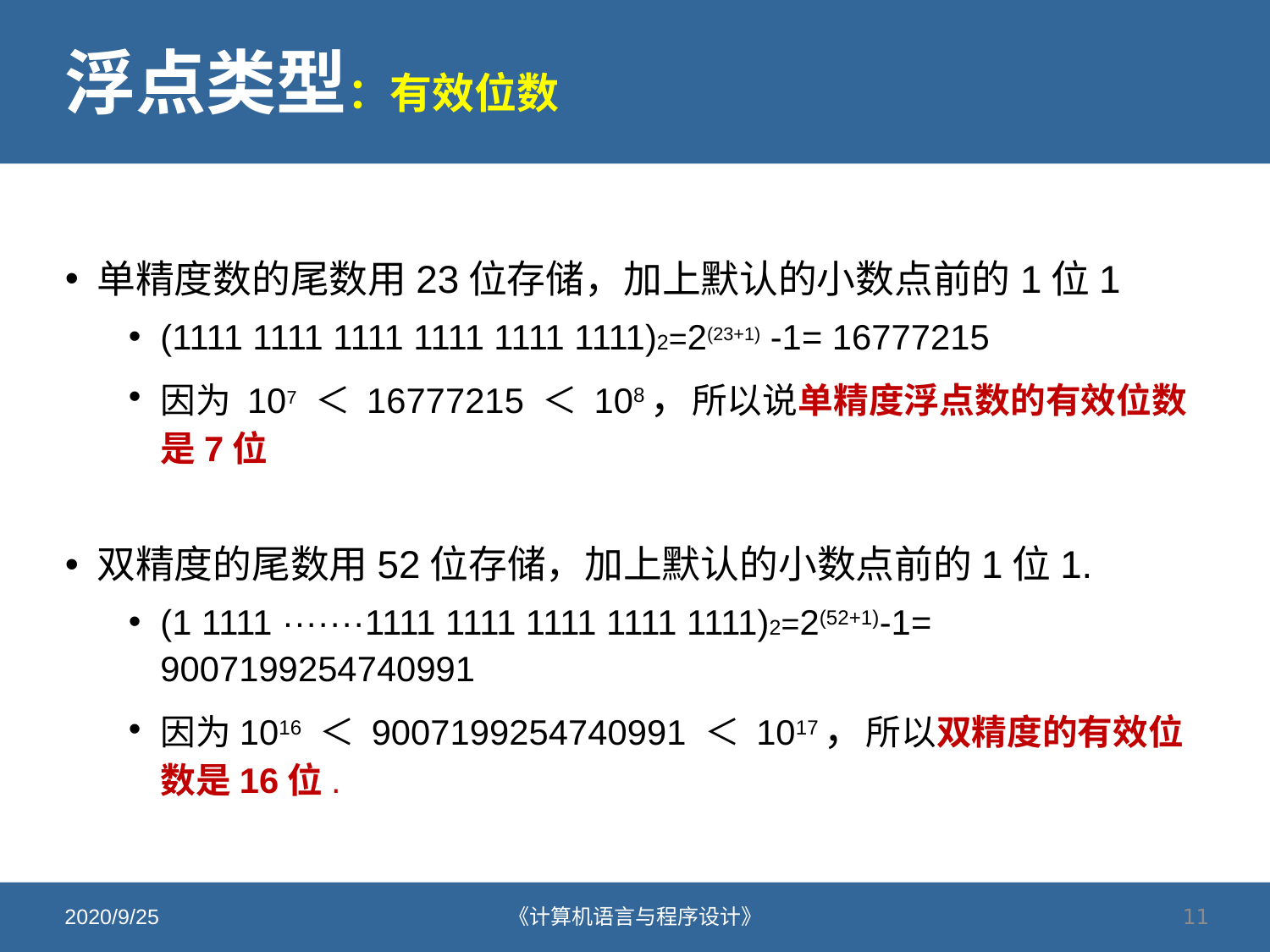

# 浮点类型：有效位数
单精度数的尾数用23位存储，加上默认的小数点前的1位1
(1111 1111 1111 1111 1111 1111)2=2(23+1) -1= 16777215
因为 107 ＜ 16777215 ＜ 108，所以说单精度浮点数的有效位数是7位

双精度的尾数用52位存储，加上默认的小数点前的1位1.
(1 1111 ·······1111 1111 1111 1111 1111)2=2(52+1)-1= 9007199254740991
因为1016 ＜ 9007199254740991 ＜ 1017，所以双精度的有效位数是16位.
2020/9/25
《计算机语言与程序设计》
11